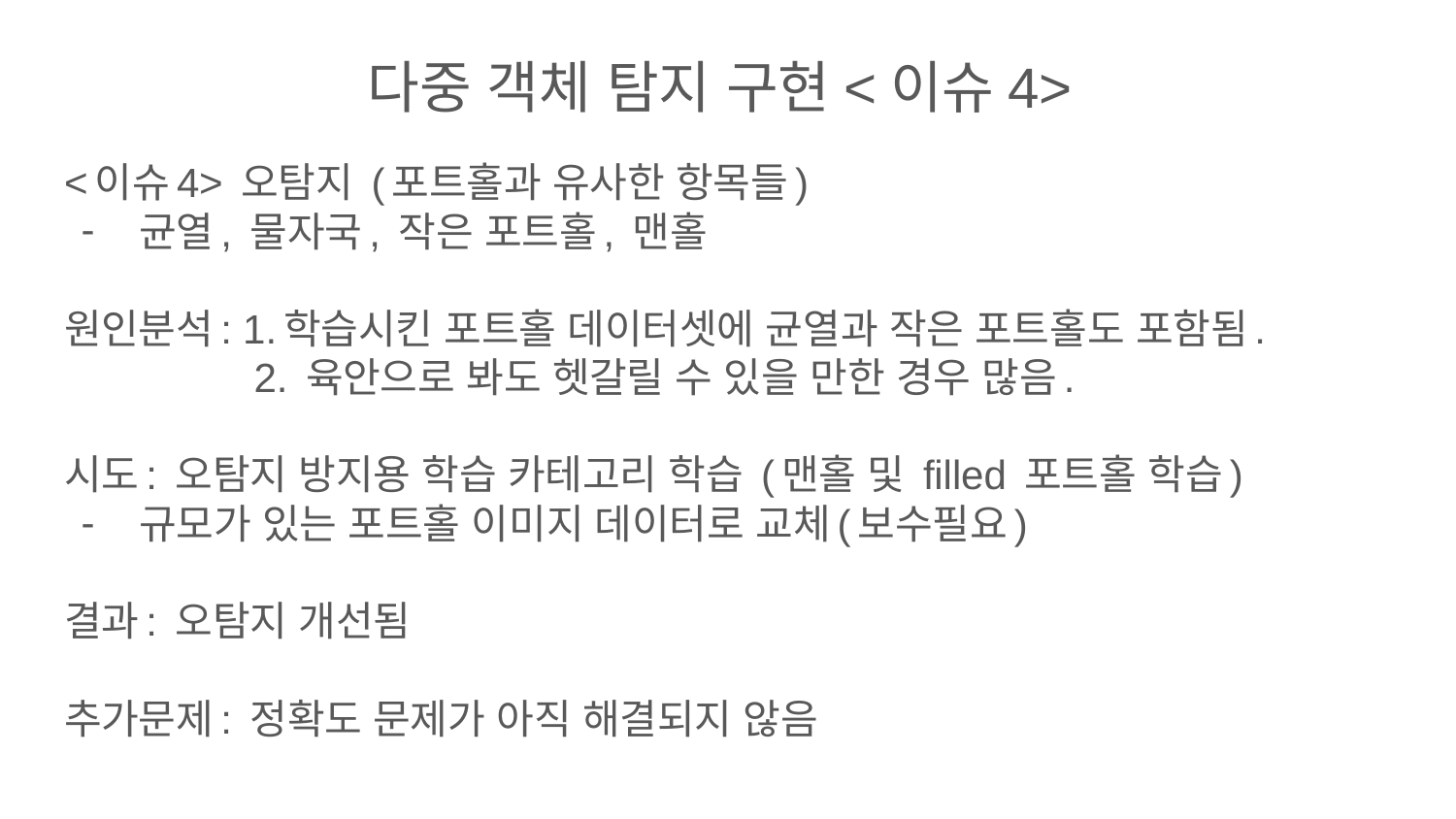

다중 객체 탐지 구현<이슈4>
<이슈4> 오탐지 (포트홀과 유사한 항목들)
균열, 물자국, 작은 포트홀, 맨홀

원인분석: 1.학습시킨 포트홀 데이터셋에 균열과 작은 포트홀도 포함됨.
                 2. 육안으로 봐도 헷갈릴 수 있을 만한 경우 많음.

시도: 오탐지 방지용 학습 카테고리 학습 (맨홀 및 filled 포트홀 학습)
규모가 있는 포트홀 이미지 데이터로 교체(보수필요)

결과: 오탐지 개선됨

추가문제: 정확도 문제가 아직 해결되지 않음